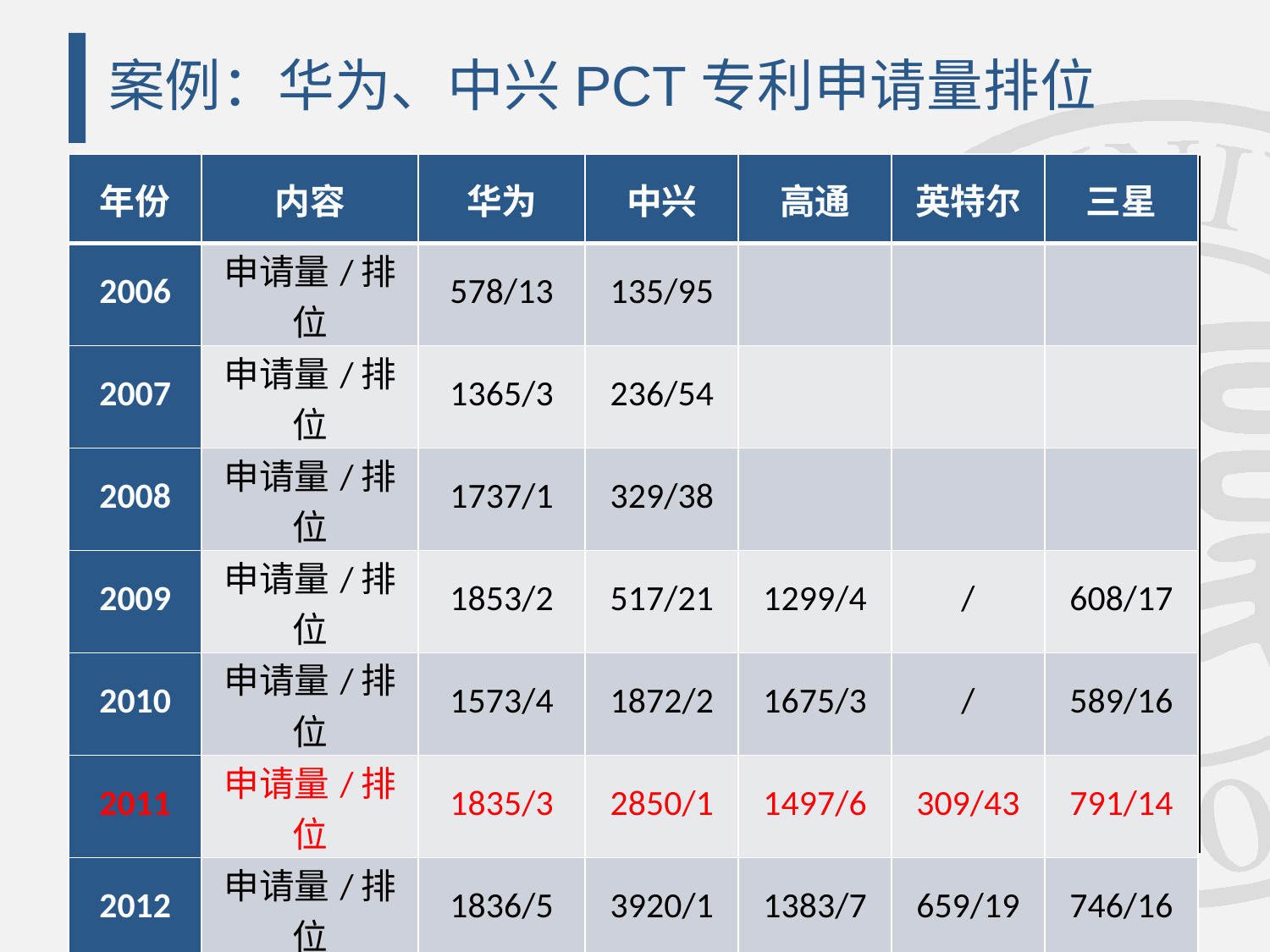

# 案例：华为、中兴PCT专利申请量排位
| 年份 | 内容 | 华为 | 中兴 | 高通 | 英特尔 | 三星 |
| --- | --- | --- | --- | --- | --- | --- |
| 2006 | 申请量/排位 | 578/13 | 135/95 |  |  |  |
| 2007 | 申请量/排位 | 1365/3 | 236/54 |  |  |  |
| 2008 | 申请量/排位 | 1737/1 | 329/38 |  |  |  |
| 2009 | 申请量/排位 | 1853/2 | 517/21 | 1299/4 | / | 608/17 |
| 2010 | 申请量/排位 | 1573/4 | 1872/2 | 1675/3 | / | 589/16 |
| 2011 | 申请量/排位 | 1835/3 | 2850/1 | 1497/6 | 309/43 | 791/14 |
| 2012 | 申请量/排位 | 1836/5 | 3920/1 | 1383/7 | 659/19 | 746/16 |
| 2013 | 申请量/排位 | 2110/3 | 2309/2 | 2058/4 | 1871/5 | 1198/13 |
| 2014 | 申请量/排位 | 3442/1 | 2179/3 | 2409/2 | 1539/6 | 1381/11 |
| 2015 | 申请量/排位 | 3898/1 | 2155/3 | 2442/2 | 1250/12 | 1683/4 |
| 2016 | 申请量/排位 | 3692/2 | 4123/1 | 2466/3 | 1692/6 | 1672/8 |
| 2017 | 申请量/排位 | 4024/1 | 2965/2 | 2163/5 | 2637/3 | 1757/8 |